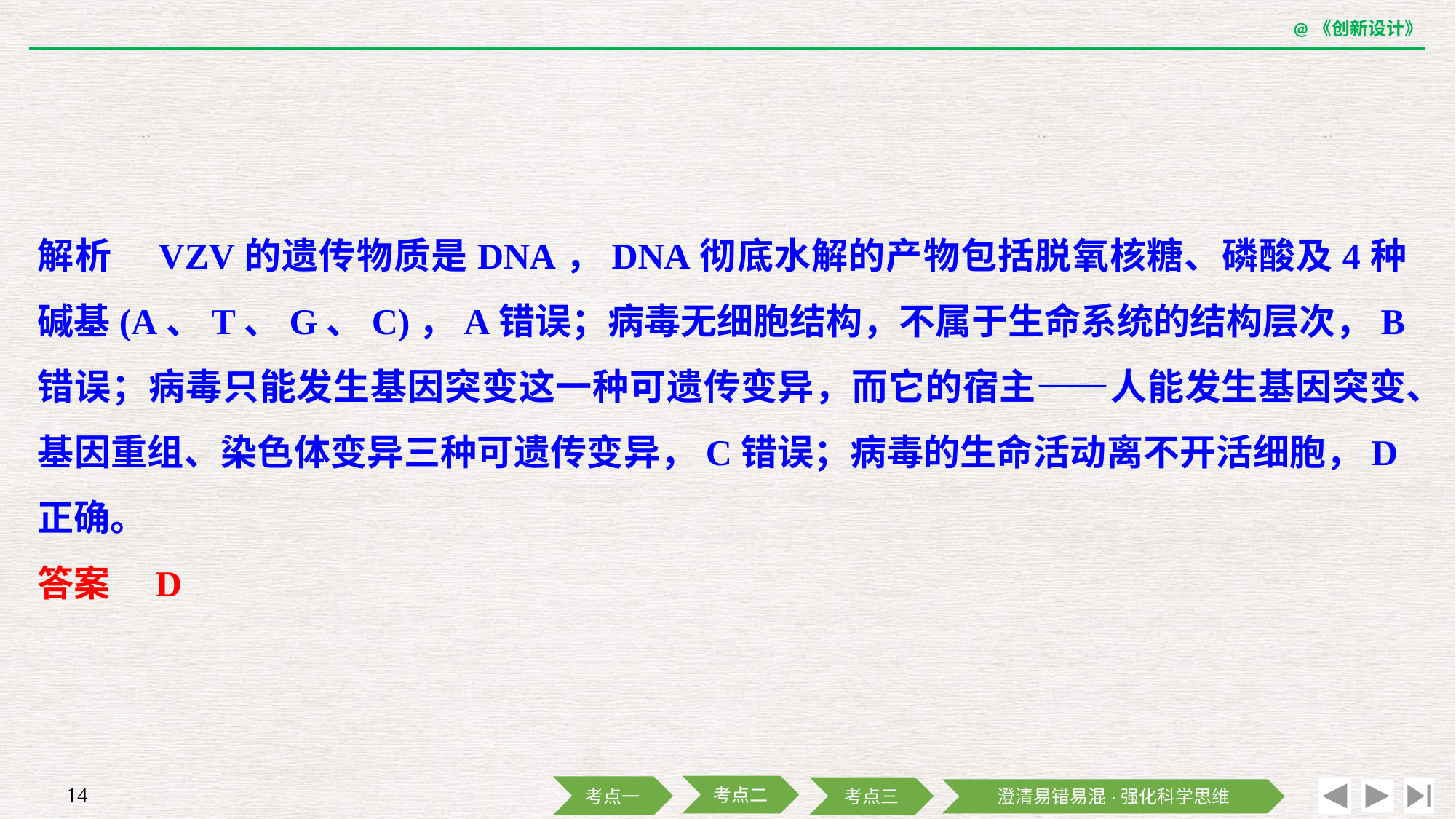

解析　VZV的遗传物质是DNA，DNA彻底水解的产物包括脱氧核糖、磷酸及4种碱基(A、T、G、C)，A错误；病毒无细胞结构，不属于生命系统的结构层次，B错误；病毒只能发生基因突变这一种可遗传变异，而它的宿主——人能发生基因突变、基因重组、染色体变异三种可遗传变异，C错误；病毒的生命活动离不开活细胞，D正确。
答案　D